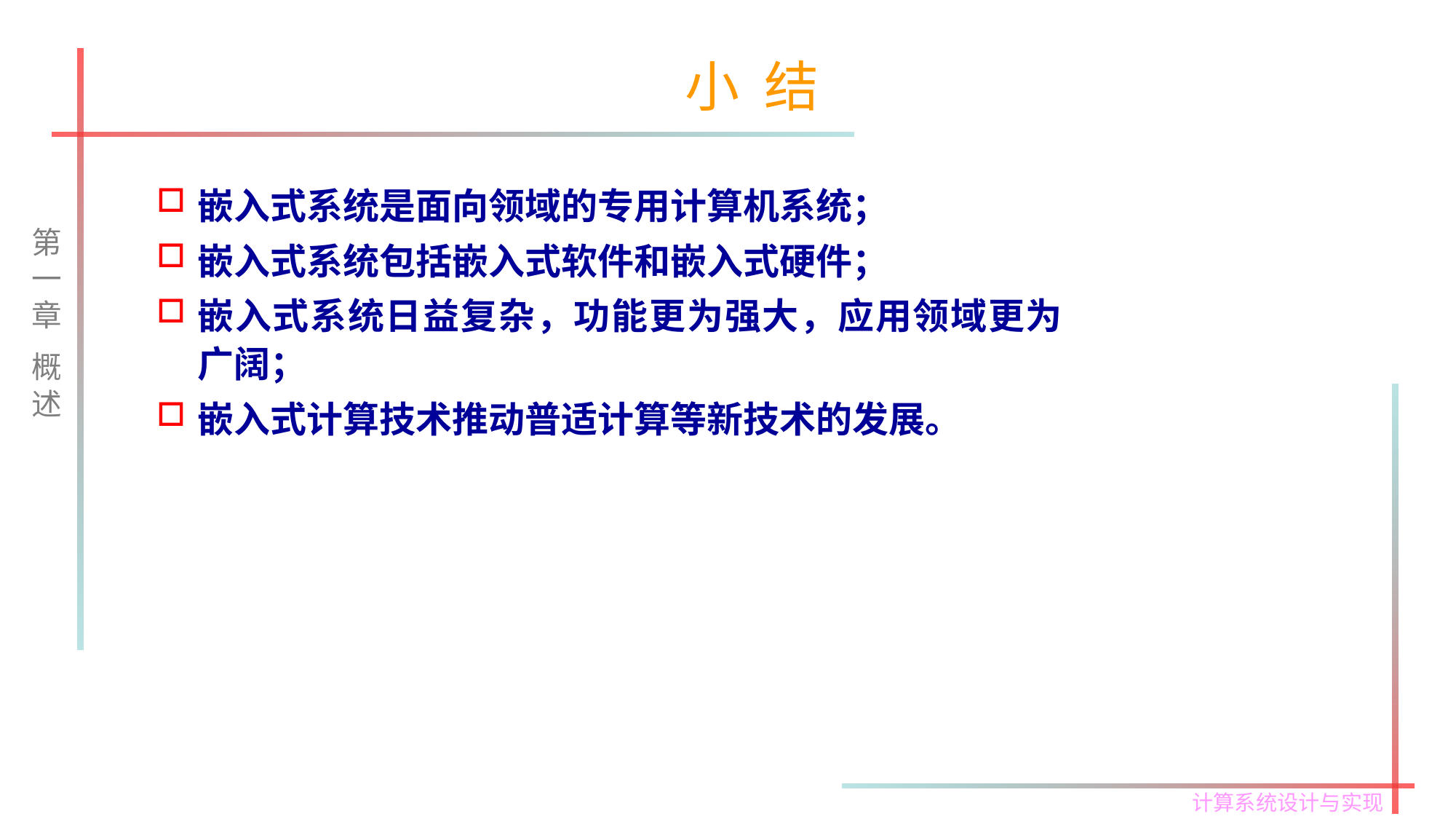

# 小  结
嵌入式系统是面向领域的专用计算机系统；
嵌入式系统包括嵌入式软件和嵌入式硬件；
嵌入式系统日益复杂，功能更为强大，应用领域更为广阔；
嵌入式计算技术推动普适计算等新技术的发展。
第一章
概述